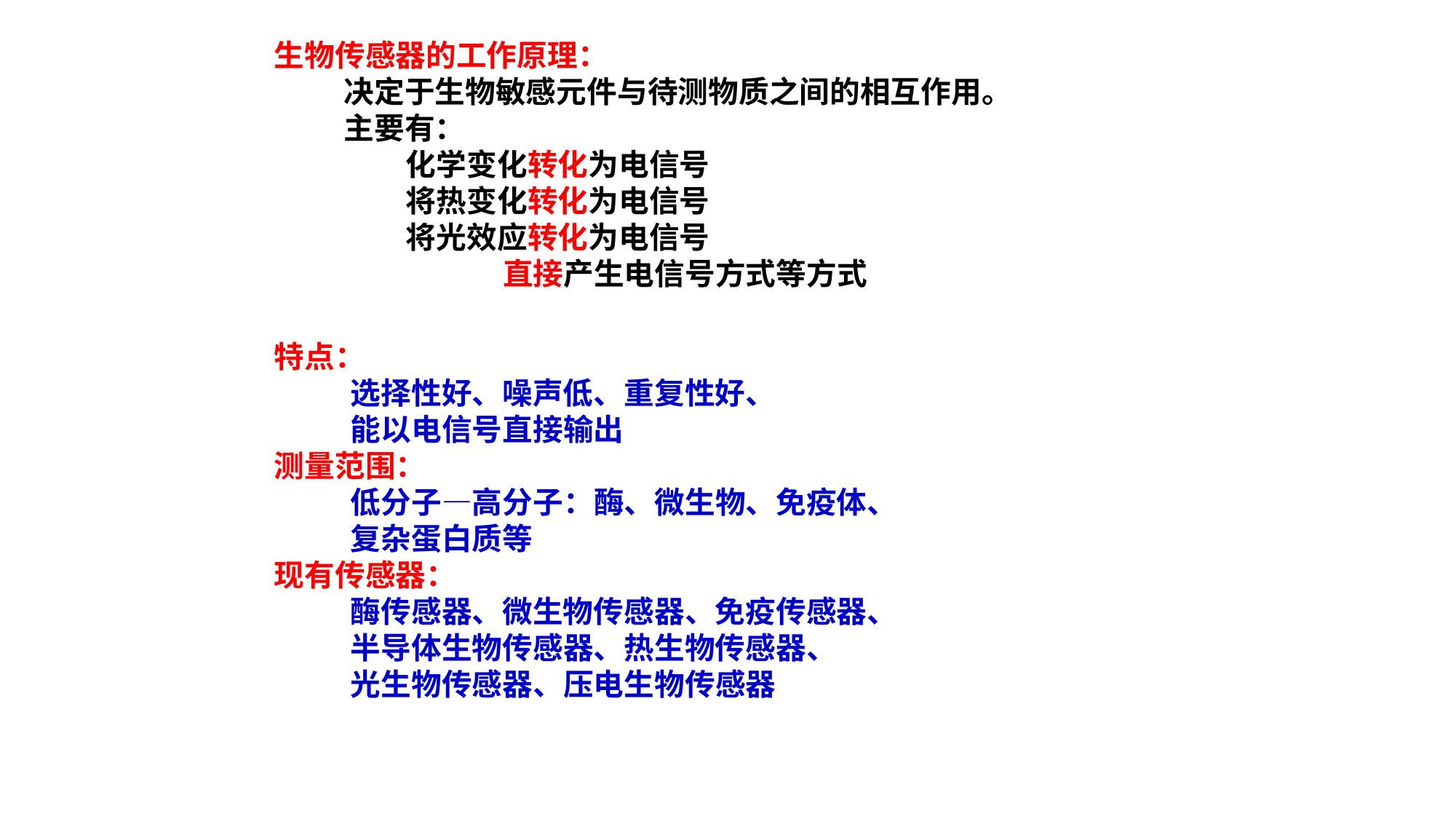

生物传感器的工作原理：
         决定于生物敏感元件与待测物质之间的相互作用。
         主要有：
                  化学变化转化为电信号
                  将热变化转化为电信号
                  将光效应转化为电信号
                                直接产生电信号方式等方式
特点：
          选择性好、噪声低、重复性好、
          能以电信号直接输出
测量范围：
          低分子—高分子：酶、微生物、免疫体、
          复杂蛋白质等
现有传感器：
          酶传感器、微生物传感器、免疫传感器、
          半导体生物传感器、热生物传感器、
          光生物传感器、压电生物传感器